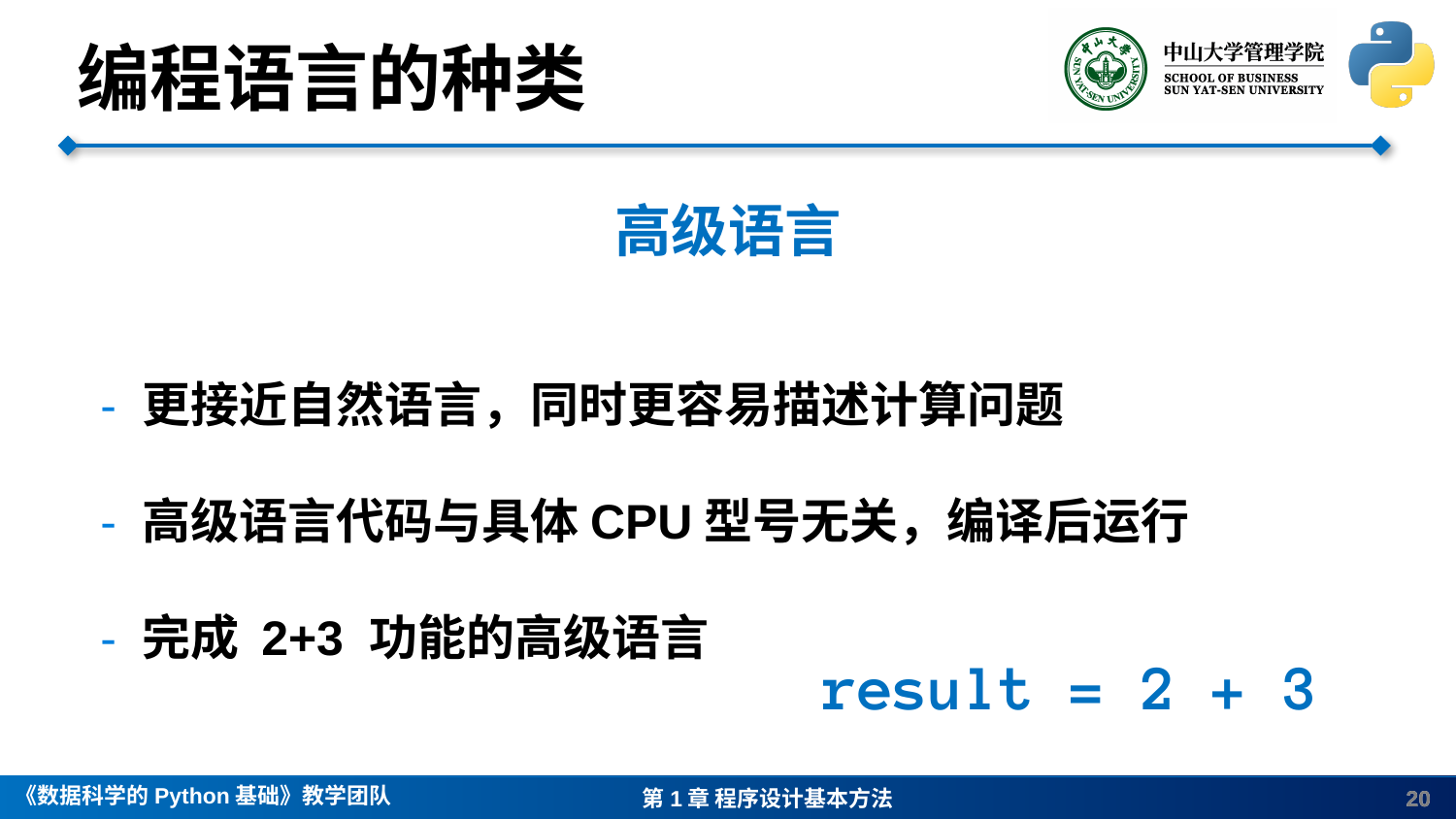

编程语言的种类
高级语言
- 更接近自然语言，同时更容易描述计算问题
- 高级语言代码与具体CPU型号无关，编译后运行
- 完成 2+3 功能的高级语言
result = 2 + 3
20